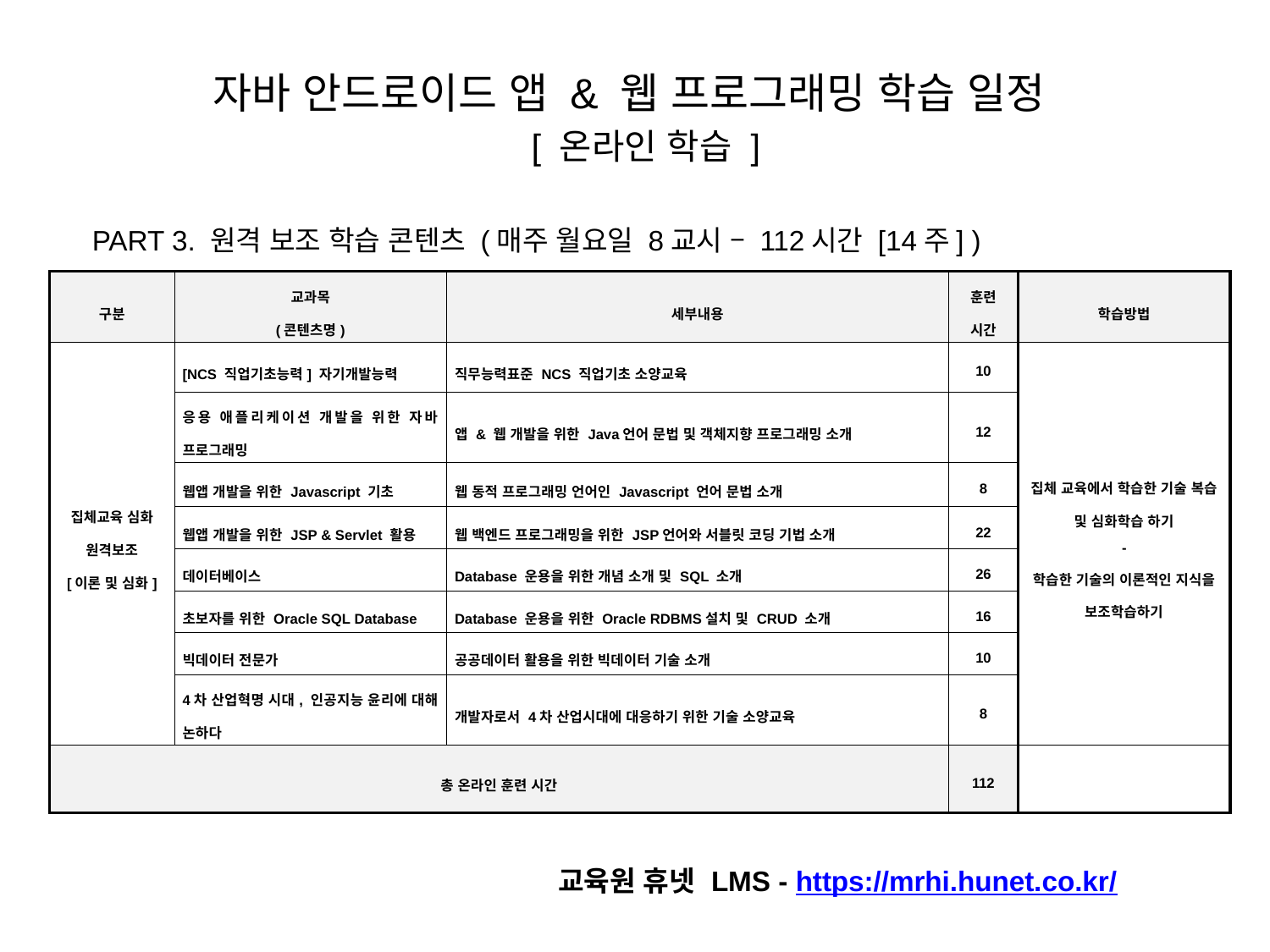

# 자바 안드로이드 앱 & 웹 프로그래밍 학습 일정 [ 온라인 학습 ]
PART 3. 원격 보조 학습 콘텐츠 (매주 월요일 8교시 – 112시간 [14주] )
| 구분 | 교과목 (콘텐츠명) | 세부내용 | 훈련 시간 | 학습방법 |
| --- | --- | --- | --- | --- |
| 집체교육 심화 원격보조 [이론 및 심화] | [NCS 직업기초능력] 자기개발능력 | 직무능력표준 NCS 직업기초 소양교육 | 10 | 집체 교육에서 학습한 기술 복습 및 심화학습 하기 - 학습한 기술의 이론적인 지식을 보조학습하기 |
|  | 응용 애플리케이션 개발을 위한 자바 프로그래밍 | 앱 & 웹 개발을 위한 Java언어 문법 및 객체지향 프로그래밍 소개 | 12 |  |
|  | 웹앱 개발을 위한 Javascript 기초 | 웹 동적 프로그래밍 언어인 Javascript 언어 문법 소개 | 8 |  |
|  | 웹앱 개발을 위한 JSP & Servlet 활용 | 웹 백엔드 프로그래밍을 위한 JSP언어와 서블릿 코딩 기법 소개 | 22 |  |
|  | 데이터베이스 | Database 운용을 위한 개념 소개 및 SQL 소개 | 26 |  |
|  | 초보자를 위한 Oracle SQL Database | Database 운용을 위한 Oracle RDBMS설치 및 CRUD 소개 | 16 |  |
|  | 빅데이터 전문가 | 공공데이터 활용을 위한 빅데이터 기술 소개 | 10 |  |
|  | 4차 산업혁명 시대, 인공지능 윤리에 대해 논하다 | 개발자로서 4차 산업시대에 대응하기 위한 기술 소양교육 | 8 |  |
| 총 온라인 훈련 시간 |  |  | 112 |  |
교육원 휴넷 LMS - https://mrhi.hunet.co.kr/